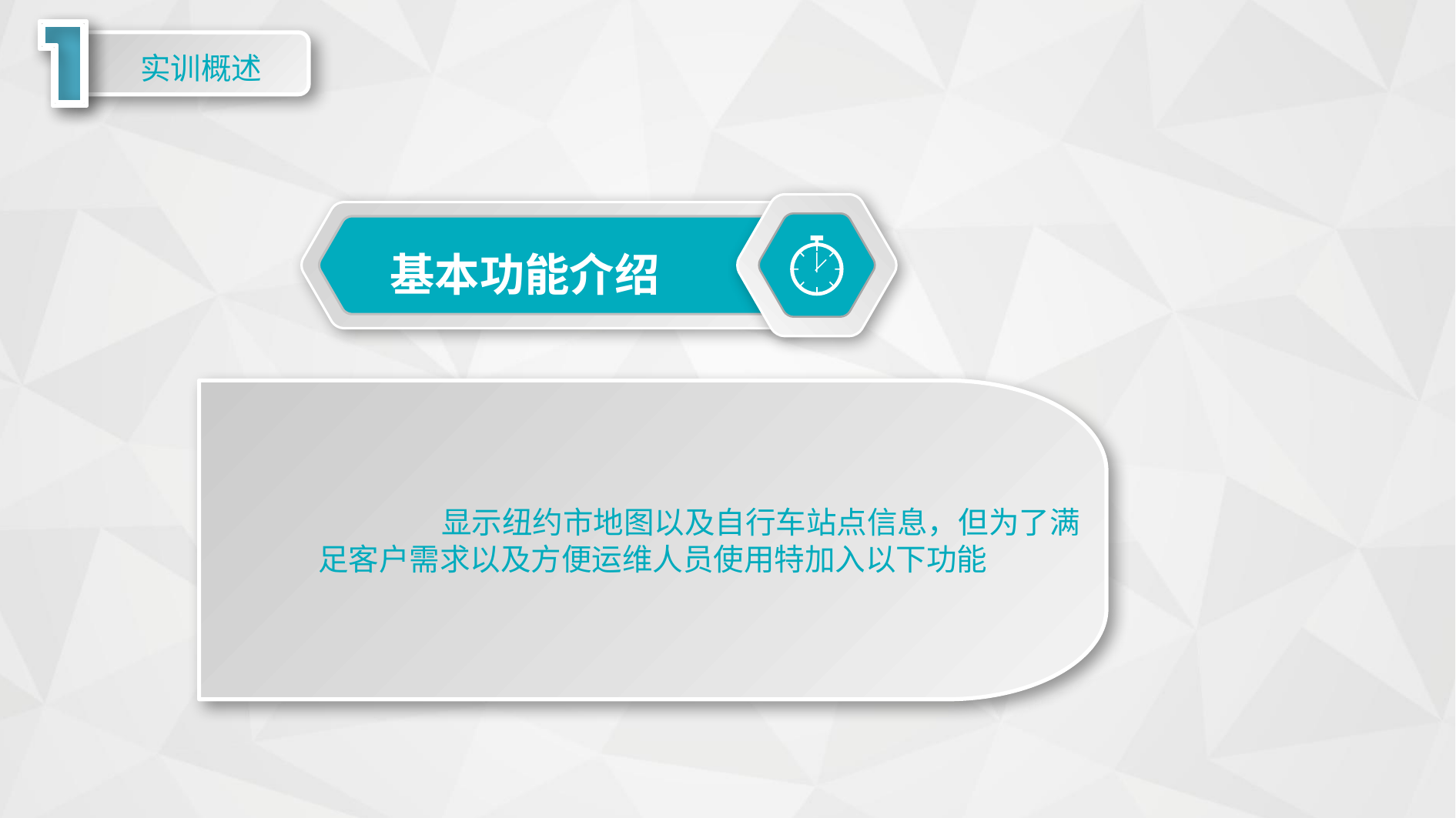

实训概述

基本功能介绍
                               显示纽约市地图以及自行车站点信息，但为了满足客户需求以及方便运维人员使用特加入以下功能